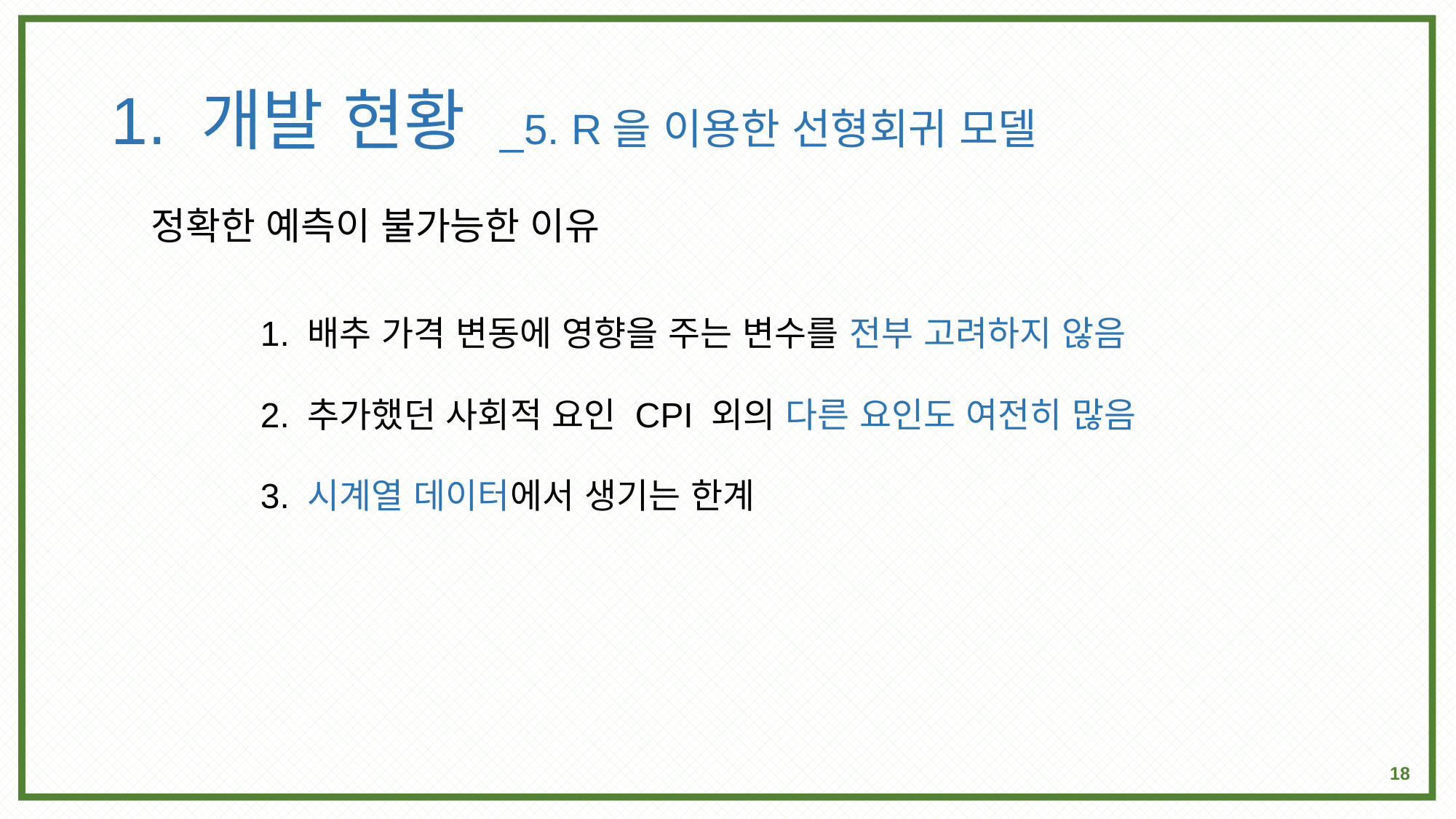

# 1. 개발 현황 _5. R을 이용한 선형회귀 모델
정확한 예측이 불가능한 이유

	1. 배추 가격 변동에 영향을 주는 변수를 전부 고려하지 않음

	2. 추가했던 사회적 요인 CPI 외의 다른 요인도 여전히 많음

	3. 시계열 데이터에서 생기는 한계
18